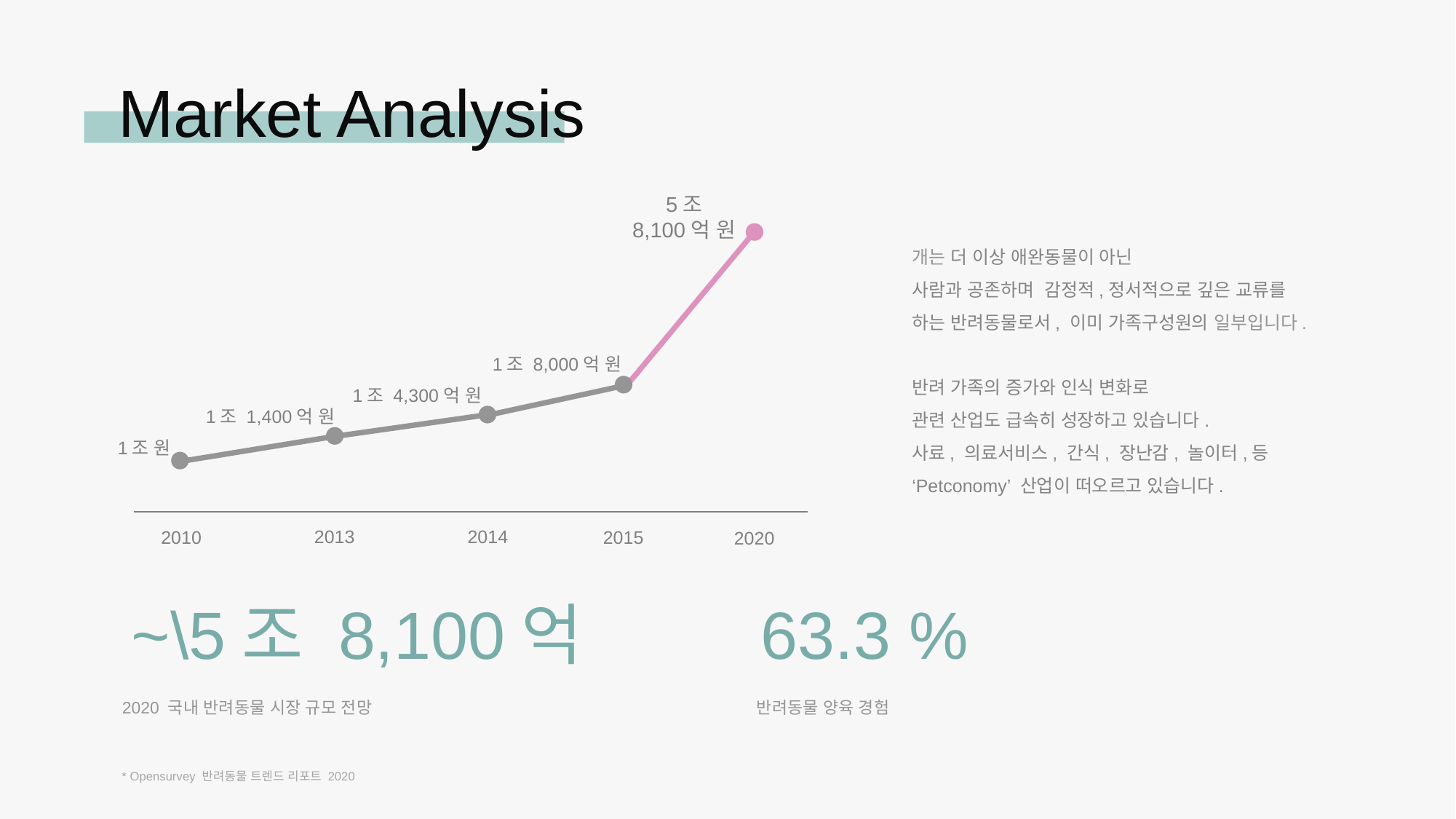

Market Analysis

5조
8,100억 원

개는 더 이상 애완동물이 아닌
사람과 공존하며  감정적,정서적으로 깊은 교류를
하는 반려동물로서, 이미 가족구성원의 일부입니다.

반려 가족의 증가와 인식 변화로
관련 산업도 급속히 성장하고 있습니다.
사료, 의료서비스, 간식, 장난감, 놀이터,등
‘Petconomy’ 산업이 떠오르고 있습니다.

1조 8,000억 원

1조 4,300억 원

1조 1,400억 원

1조 원

2014
2013
2015
2010
2020
63.3 %
~\5조 8,100억
2020 국내 반려동물 시장 규모 전망
반려동물 양육 경험
* Opensurvey 반려동물 트렌드 리포트 2020